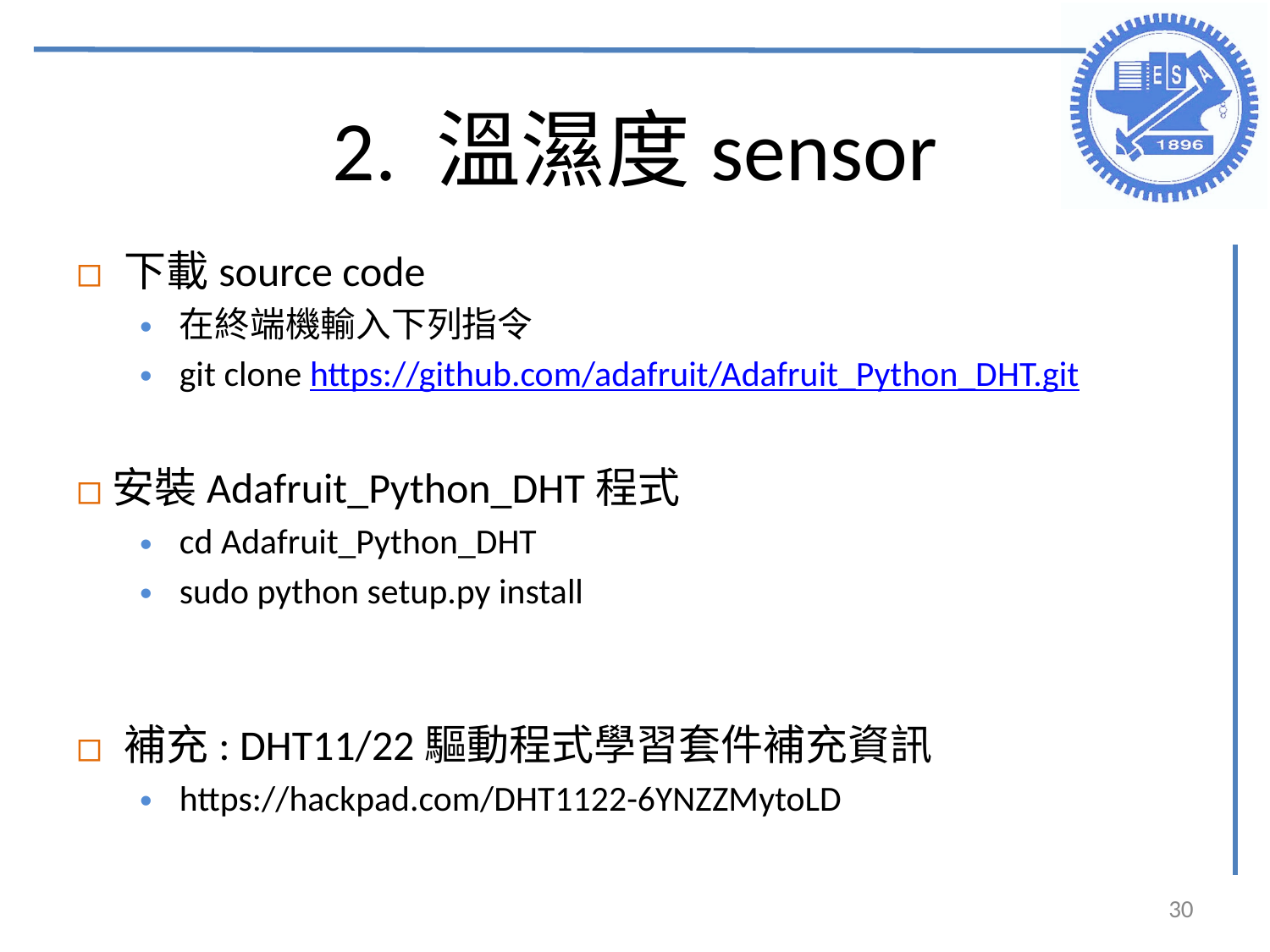

# 2. 溫濕度sensor
下載source code
在終端機輸入下列指令
git clone https://github.com/adafruit/Adafruit_Python_DHT.git

安裝Adafruit_Python_DHT程式
cd Adafruit_Python_DHT
sudo python setup.py install

補充: DHT11/22驅動程式學習套件補充資訊
https://hackpad.com/DHT1122-6YNZZMytoLD

30